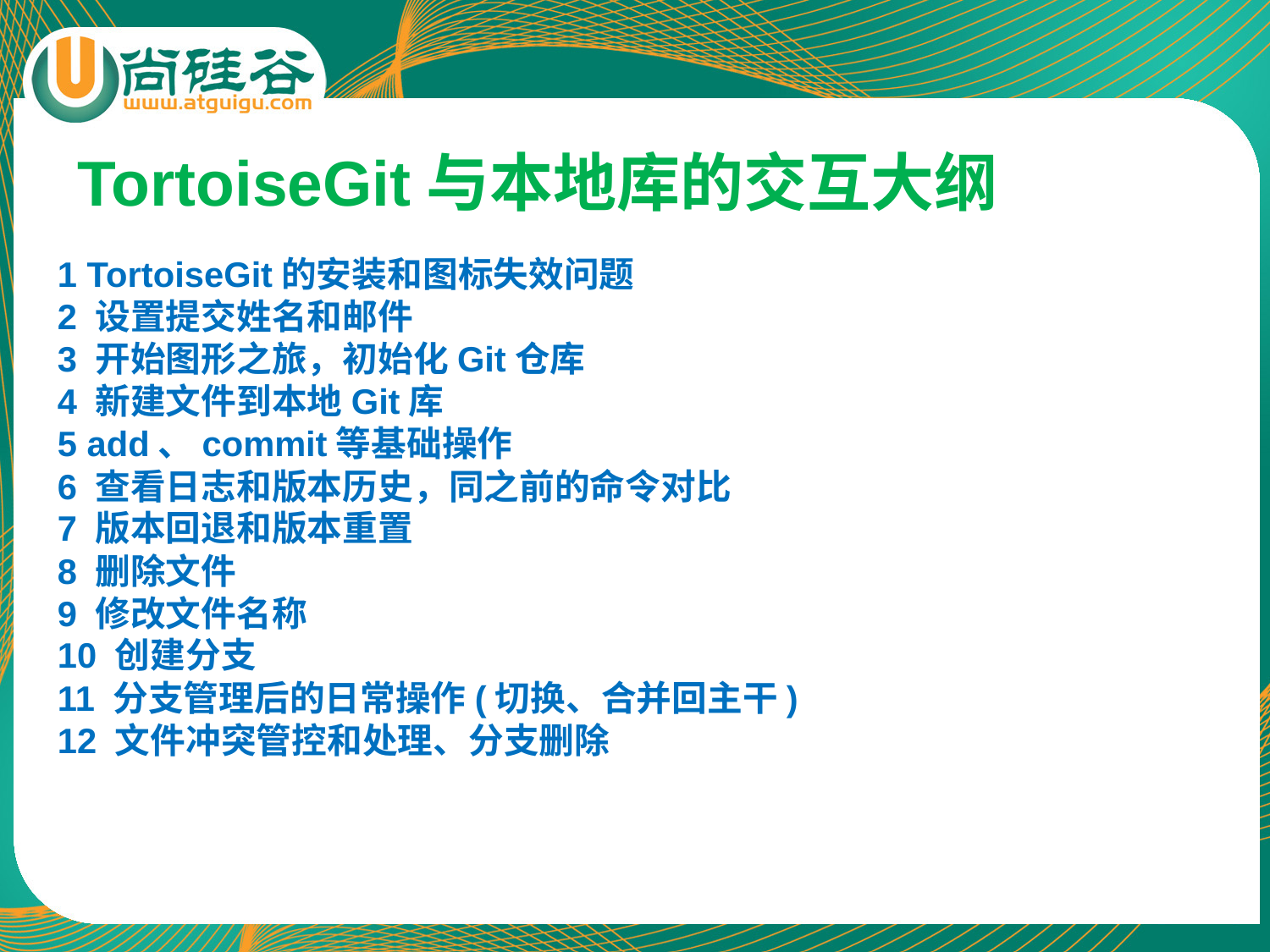

TortoiseGit与本地库的交互大纲
1 TortoiseGit的安装和图标失效问题
2 设置提交姓名和邮件
3 开始图形之旅，初始化Git仓库
4 新建文件到本地Git库
5 add、commit等基础操作
6 查看日志和版本历史，同之前的命令对比
7 版本回退和版本重置
8 删除文件
9 修改文件名称
10 创建分支
11 分支管理后的日常操作(切换、合并回主干)
12 文件冲突管控和处理、分支删除